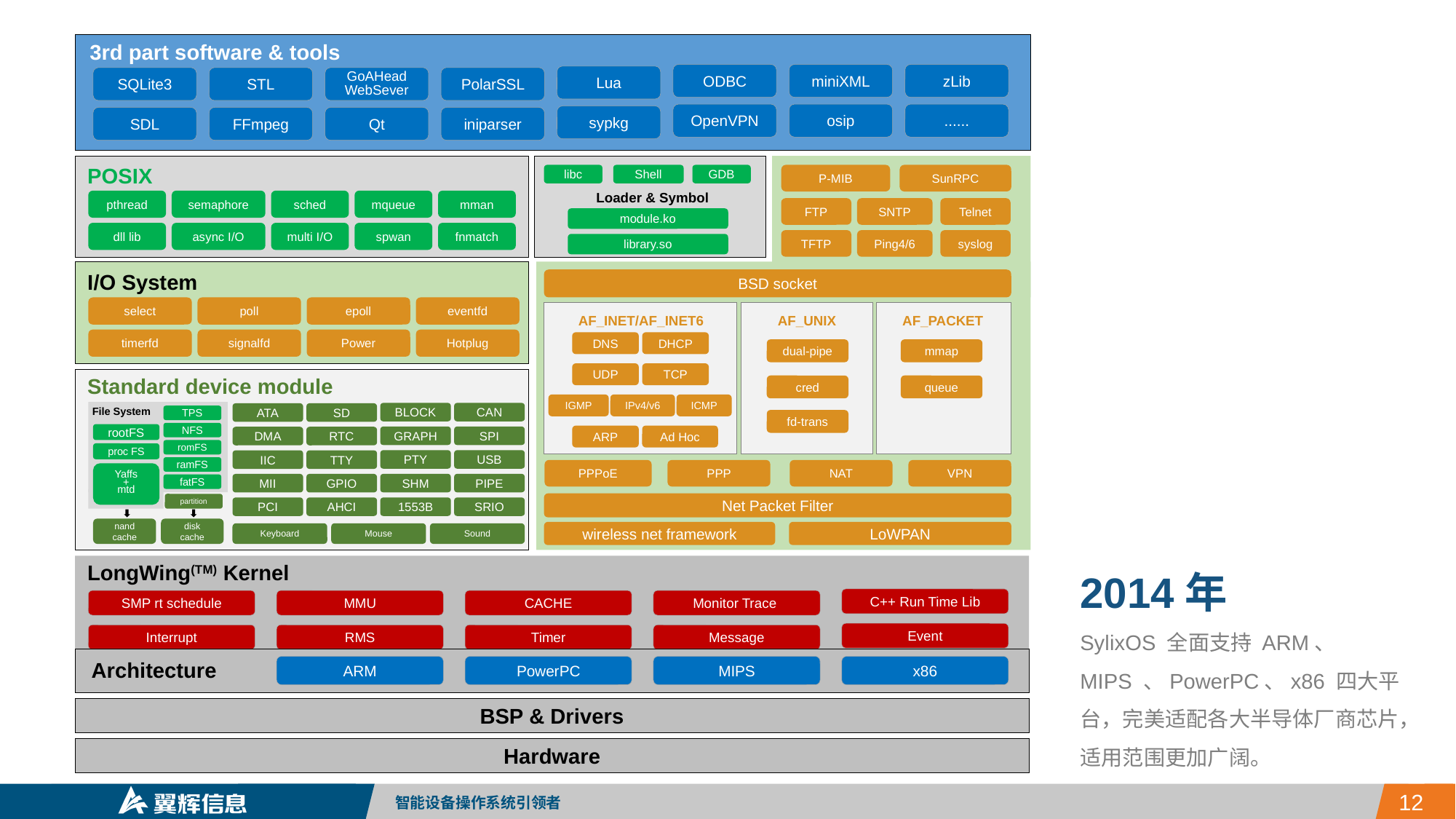

3rd part software & tools
zLib
miniXML
ODBC
Lua
SQLite3
STL
GoAHead
WebSever
PolarSSL
......
osip
OpenVPN
sypkg
SDL
FFmpeg
Qt
iniparser

POSIX
libc
Shell
GDB
P-MIB
SunRPC
Loader & Symbol
pthread
semaphore
sched
mqueue
mman
Telnet
SNTP
FTP
module.ko
dll lib
async I/O
multi I/O
spwan
fnmatch
syslog
Ping4/6
TFTP
library.so

I/O System
BSD socket
select
poll
epoll
eventfd

AF_INET/AF_INET6
AF_UNIX
AF_PACKET
timerfd
signalfd
Power
Hotplug
DNS
DHCP
dual-pipe
mmap
UDP
TCP
Standard device module

cred
queue
IGMP
IPv4/v6
ICMP

File System
BLOCK
CAN
ATA
SD
TPS
fd-trans
NFS
rootFS
ARP
Ad Hoc
GRAPH
SPI
DMA
RTC
romFS
proc FS
PTY
USB
IIC
TTY
ramFS
PPPoE
PPP
NAT
VPN
Yaffs
+
mtd
SHM
PIPE
MII
GPIO
fatFS
Net Packet Filter
partition
PCI
AHCI
1553B
SRIO

disk cache
nand cache
wireless net framework
LoWPAN
Keyboard
Mouse
Sound
LongWing(TM) Kernel

C++ Run Time Lib
SMP rt schedule
MMU
CACHE
Monitor Trace
Event
Interrupt
RMS
Timer
Message
...
Memory
Coroutine
Thread
Work Queue
2014年
SylixOS 全面支持 ARM、 MIPS 、PowerPC、x86 四大平台，完美适配各大半导体厂商芯片，适用范围更加广阔。

Architecture
ARM
PowerPC
MIPS
x86
BSP & Drivers
Hardware